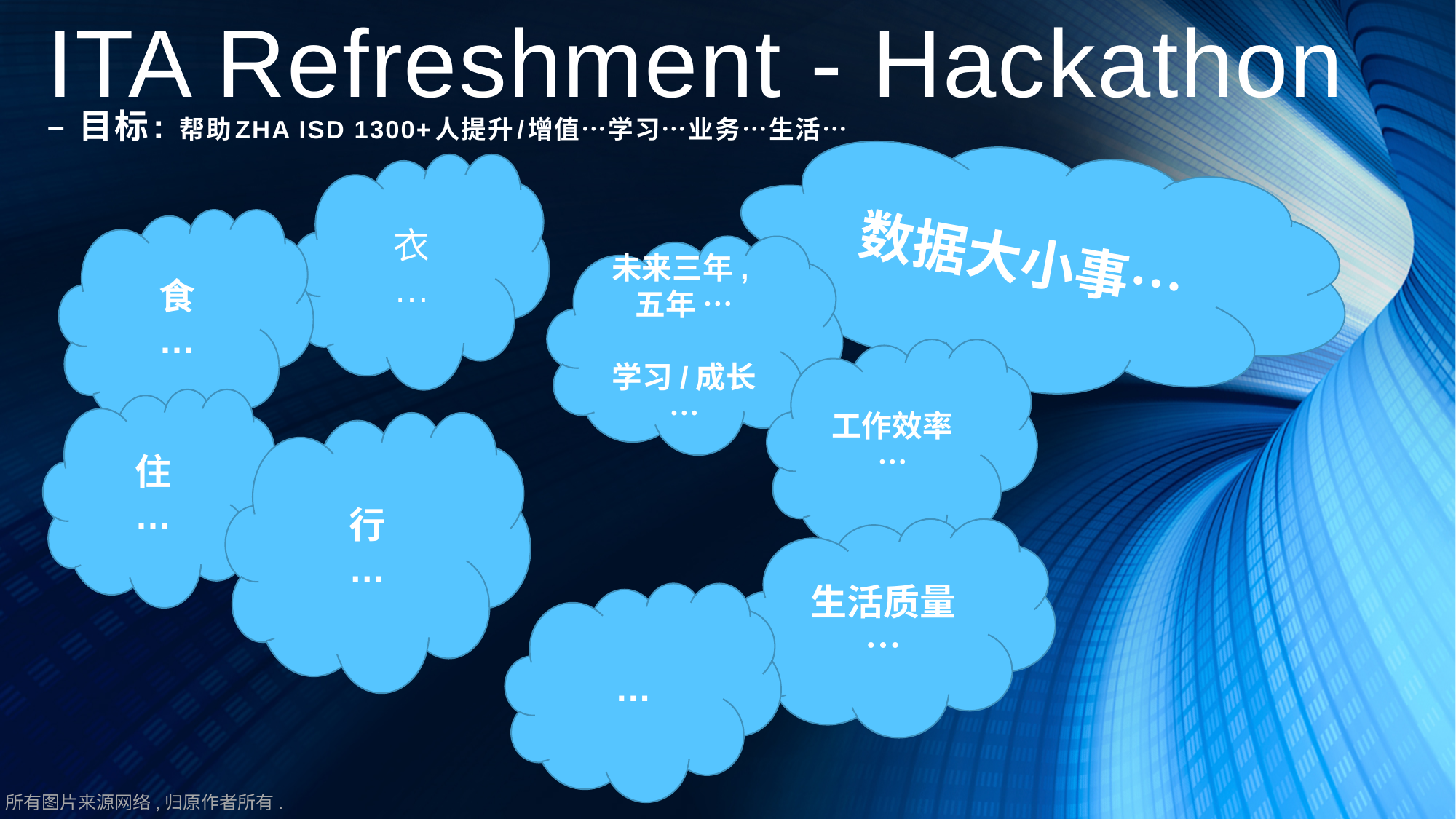

# ITA Refreshment - Hackathon
– 目标: 帮助ZHA ISD 1300+人提升/增值…学习…业务…生活…
数据大小事…
衣
…
食
…
未来三年,
五年 …

学习/成长 …
工作效率 …
住
…
行
…
生活质量 …
…
所有图片来源网络,归原作者所有.